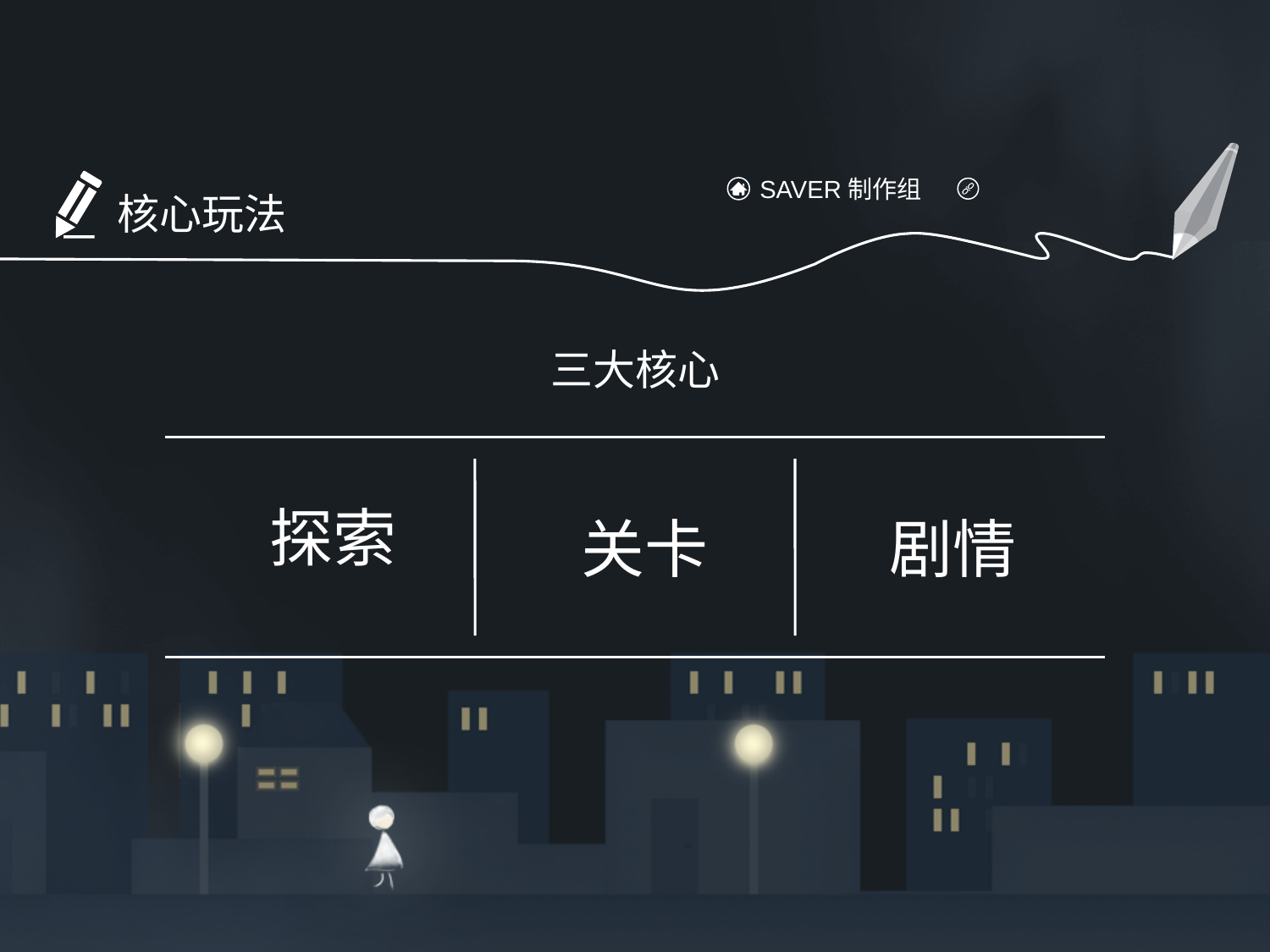

SAVER制作组

核心玩法
三大核心

探索
关卡
剧情
在此处添加详细描述文本,尽量与标题文本语言风格相符合，语言描述尽量简洁生动，尽可能概括出段落内容，尽量将每页幻灯片文字内容控制在200字以内。